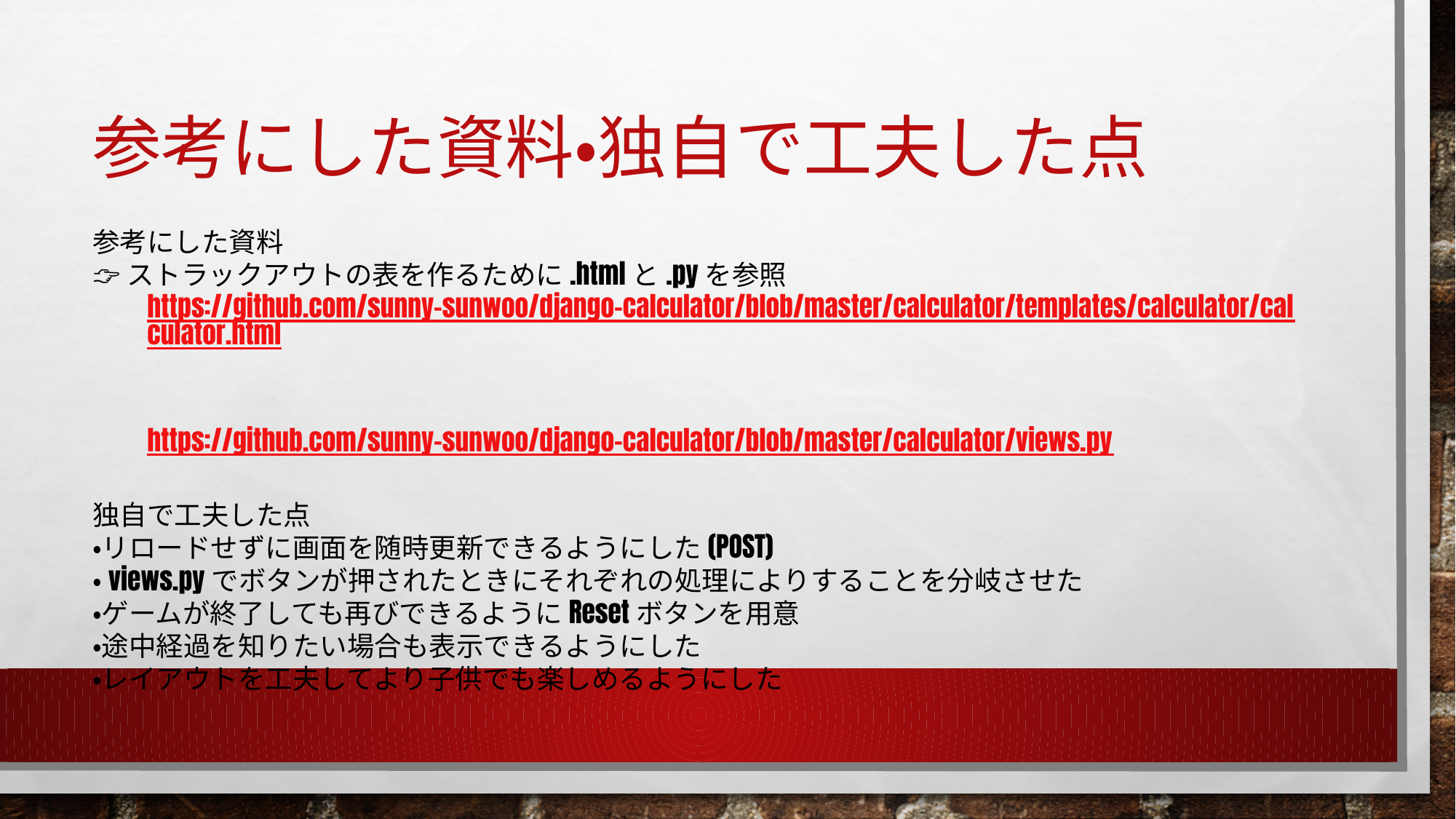

# 参考にした資料・独自で工夫した点
参考にした資料
👉ストラックアウトの表を作るために.htmlと.pyを参照
https://github.com/sunny-sunwoo/django-calculator/blob/master/calculator/templates/calculator/calculator.html

https://github.com/sunny-sunwoo/django-calculator/blob/master/calculator/views.py

独自で工夫した点
・リロードせずに画面を随時更新できるようにした(POST)
・views.pyでボタンが押されたときにそれぞれの処理によりすることを分岐させた
・ゲームが終了しても再びできるようにResetボタンを用意
・途中経過を知りたい場合も表示できるようにした
・レイアウトを工夫してより子供でも楽しめるようにした